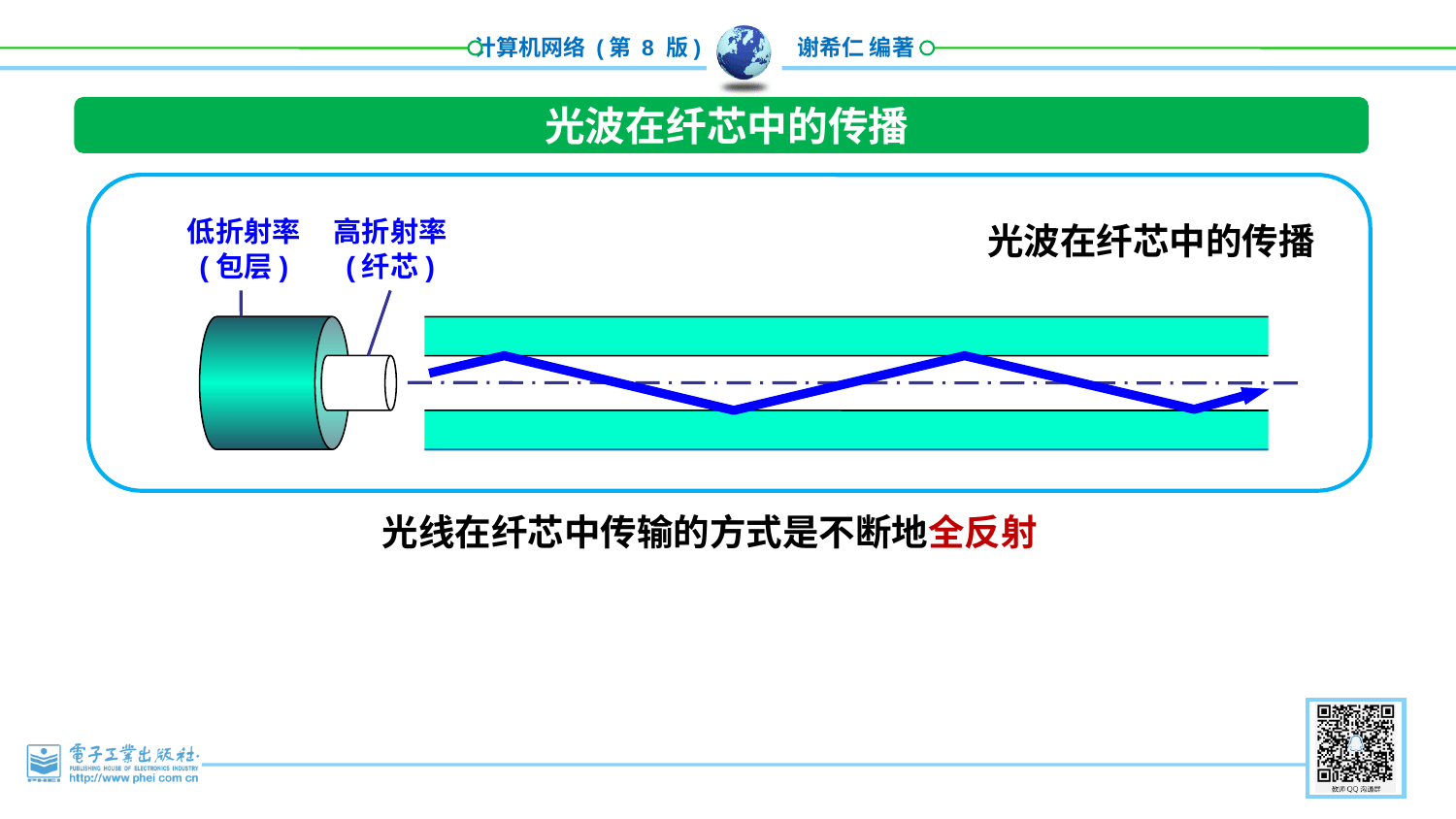

光波在纤芯中的传播

低折射率
(包层)
高折射率
(纤芯)

光波在纤芯中的传播

光线在纤芯中传输的方式是不断地全反射